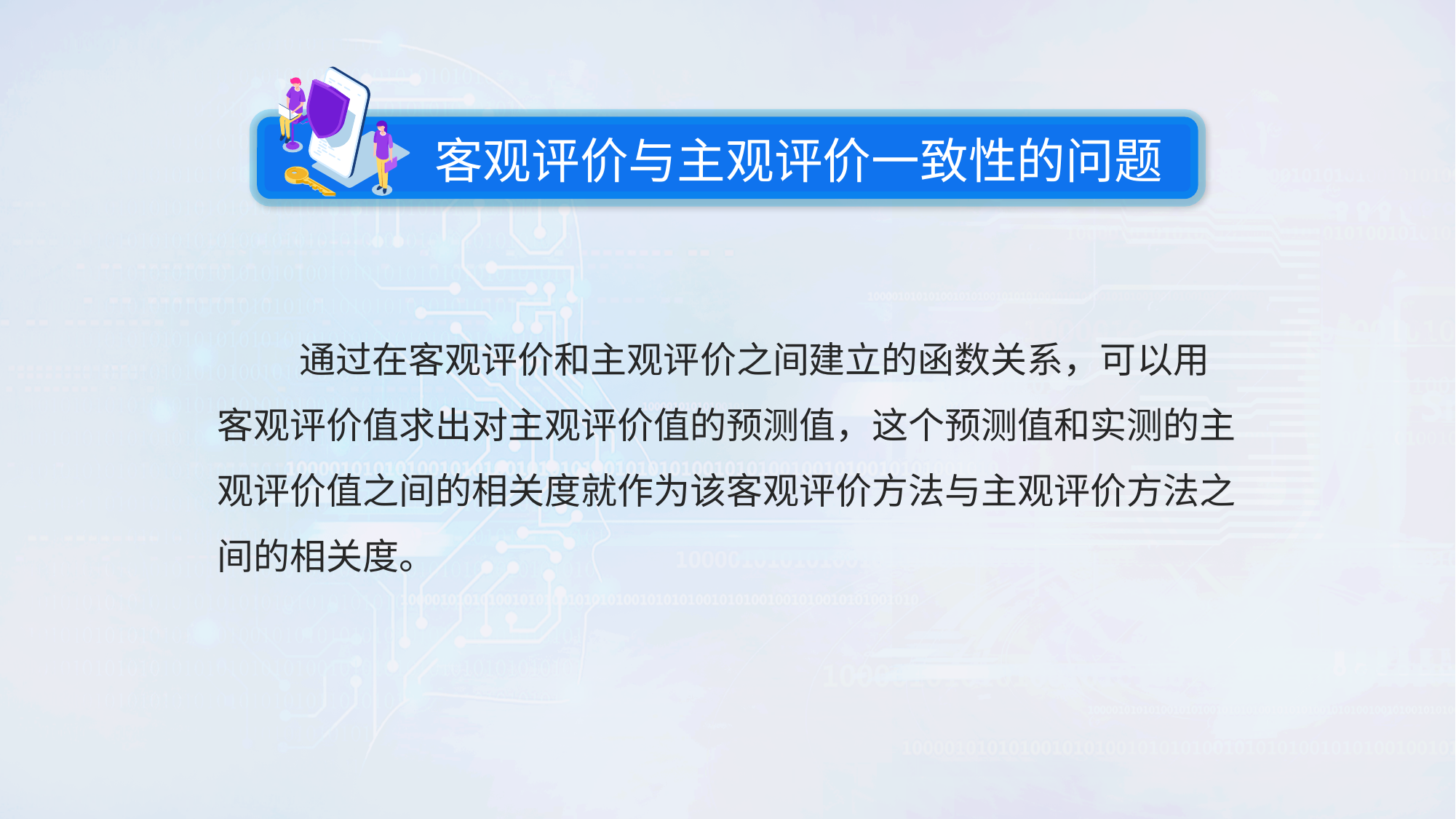

客观评价与主观评价一致性的问题
         通过在客观评价和主观评价之间建立的函数关系，可以用客观评价值求出对主观评价值的预测值，这个预测值和实测的主观评价值之间的相关度就作为该客观评价方法与主观评价方法之间的相关度。